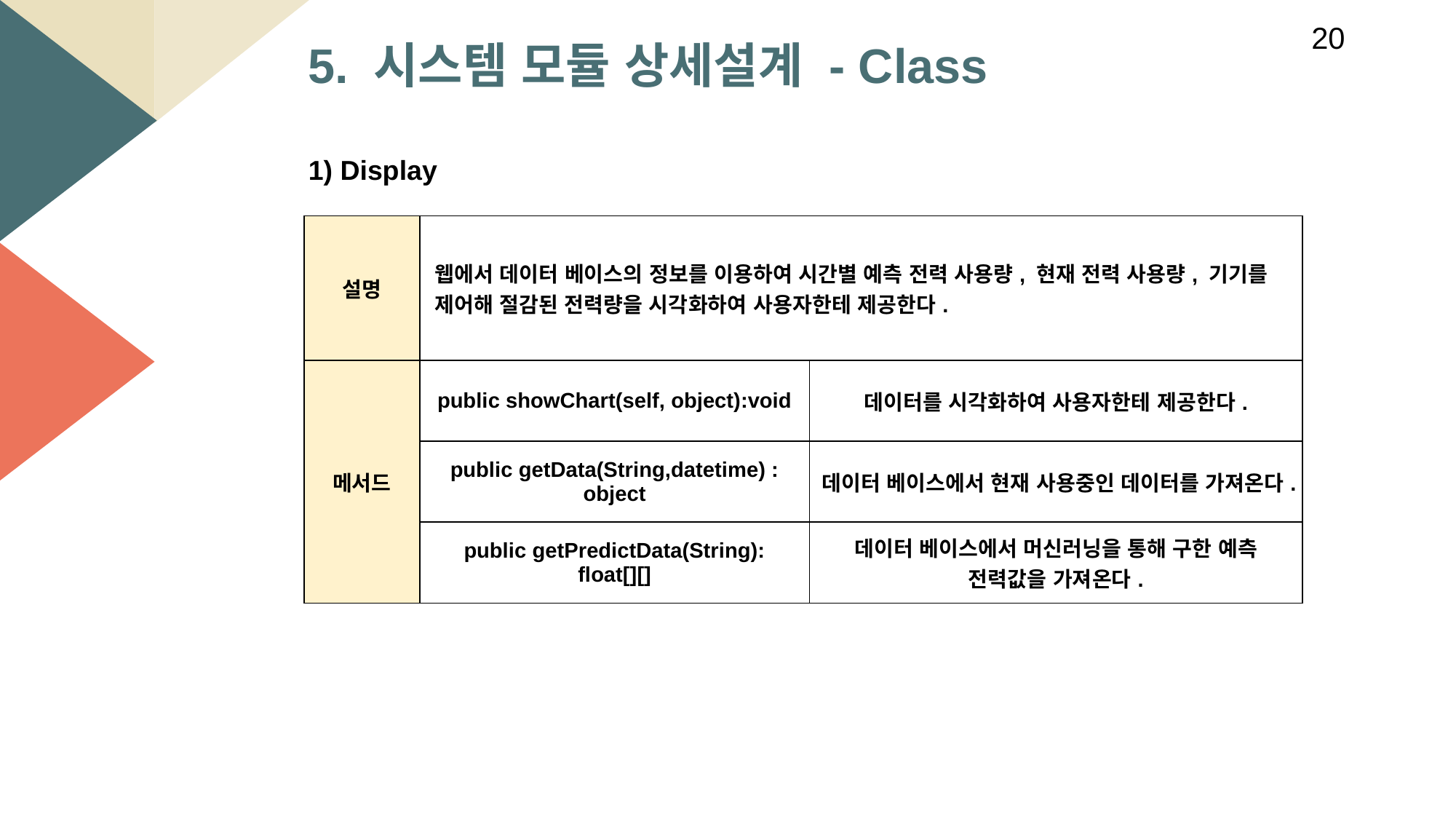

20
5. 시스템 모듈 상세설계 - Class
1) Display
| 설명 | 웹에서 데이터 베이스의 정보를 이용하여 시간별 예측 전력 사용량, 현재 전력 사용량, 기기를 제어해 절감된 전력량을 시각화하여 사용자한테 제공한다. |  |
| --- | --- | --- |
| 메서드 | public showChart(self, object):void | 데이터를 시각화하여 사용자한테 제공한다. |
|  | public getData(String,datetime) : object | 데이터 베이스에서 현재 사용중인 데이터를 가져온다. |
|  | public getPredictData(String): float[][] | 데이터 베이스에서 머신러닝을 통해 구한 예측 전력값을 가져온다. |